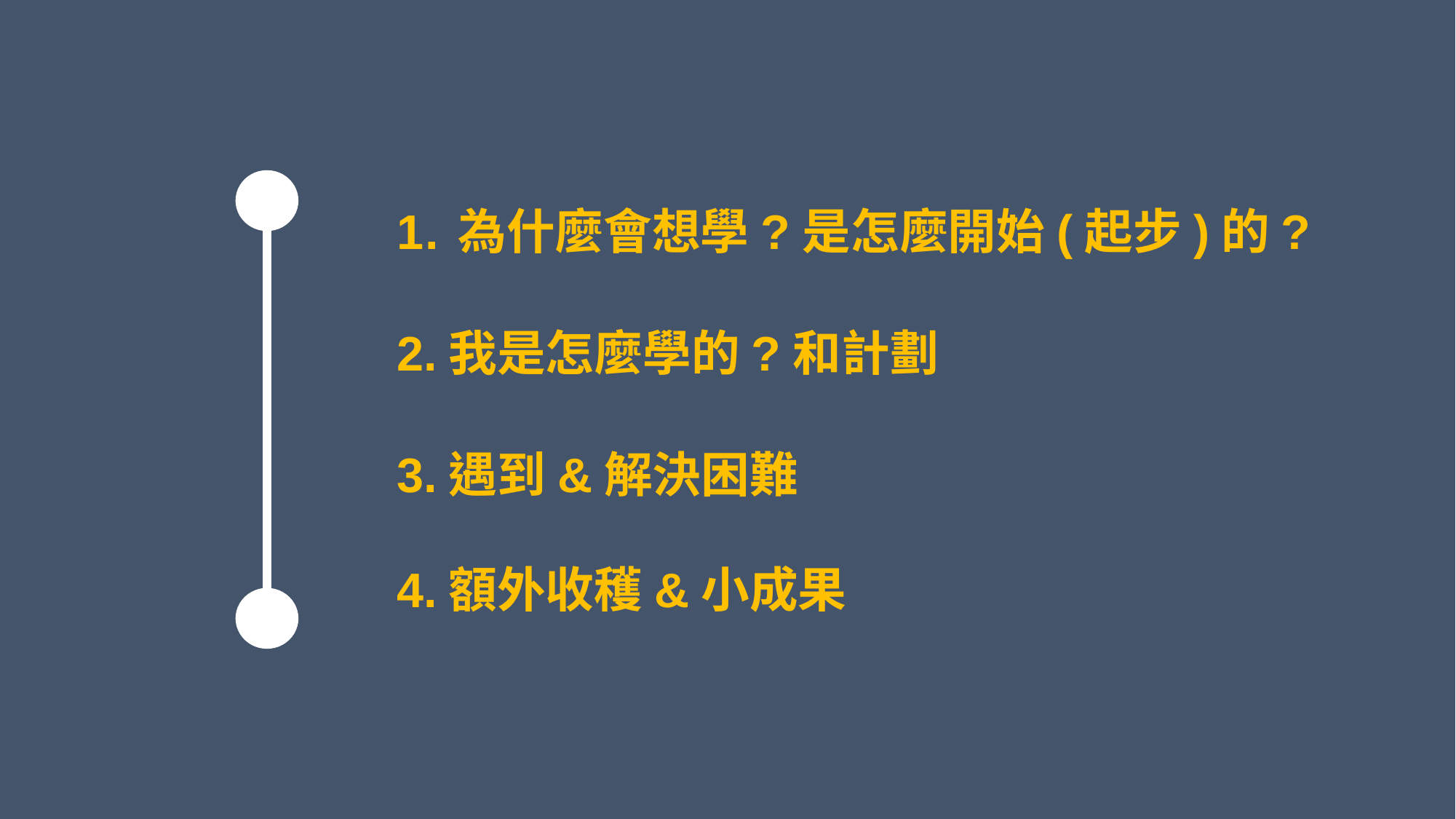

為什麼會想學?是怎麼開始(起步)的?
2.我是怎麼學的?和計劃
3.遇到&解決困難
4.額外收穫&小成果